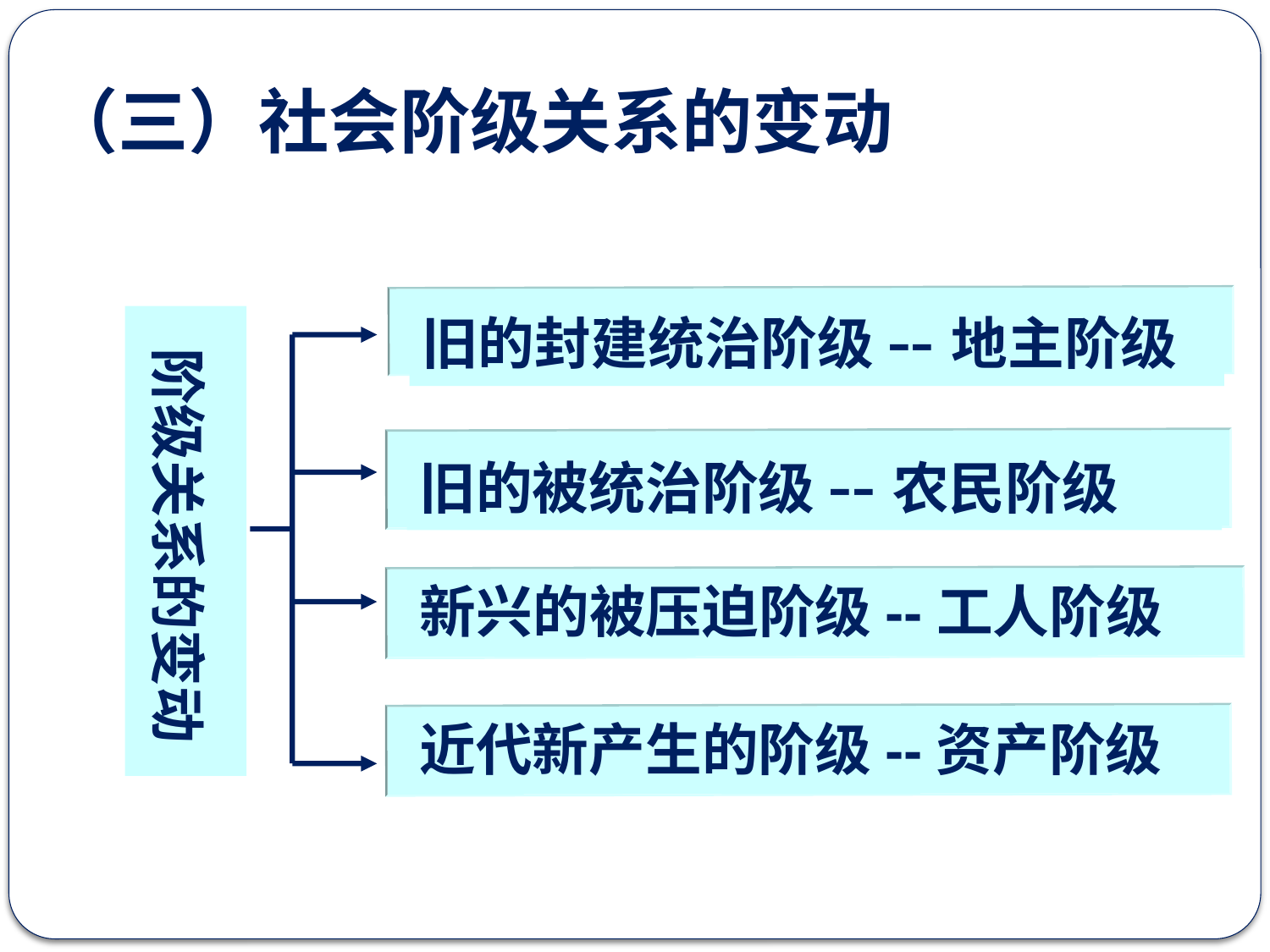

# （三）社会阶级关系的变动

旧的封建统治阶级--地主阶级
  阶级关系的变动

旧的被统治阶级--农民阶级

新兴的被压迫阶级--工人阶级

近代新产生的阶级--资产阶级